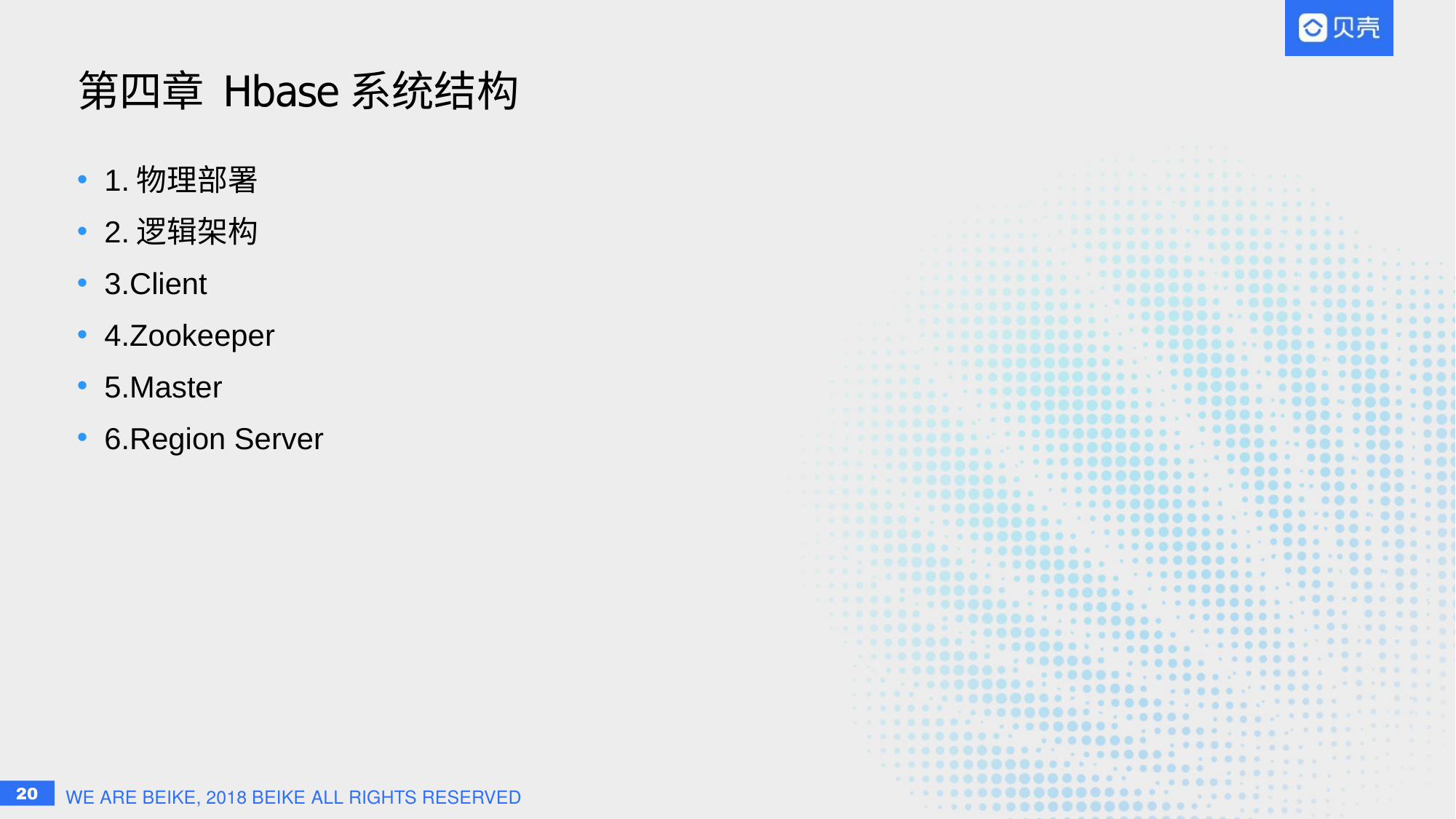

# 第四章 Hbase系统结构
1.物理部署
2.逻辑架构
3.Client
4.Zookeeper
5.Master
6.Region Server